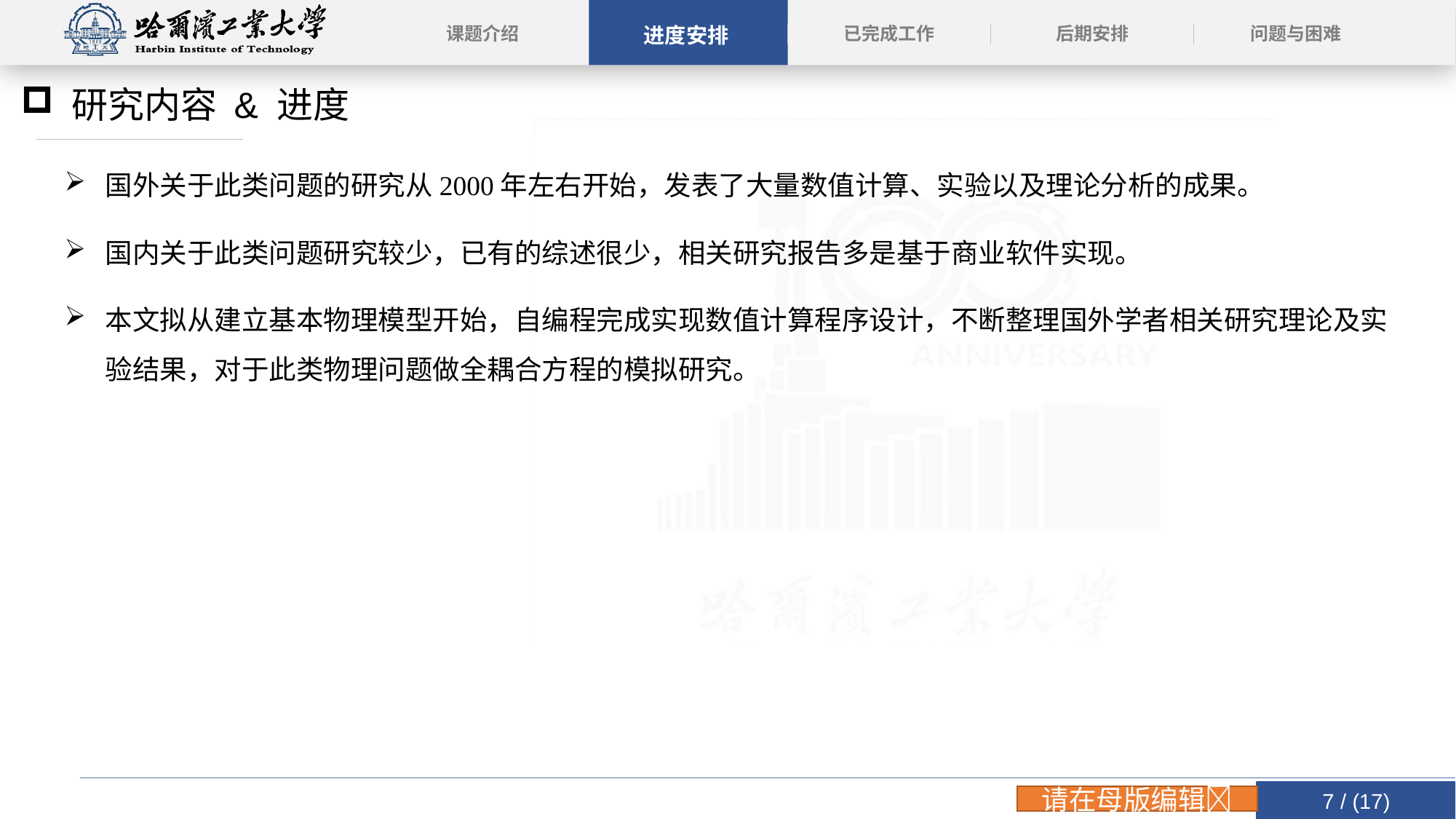

研究内容 & 进度
国外关于此类问题的研究从2000年左右开始，发表了大量数值计算、实验以及理论分析的成果。
国内关于此类问题研究较少，已有的综述很少，相关研究报告多是基于商业软件实现。
本文拟从建立基本物理模型开始，自编程完成实现数值计算程序设计，不断整理国外学者相关研究理论及实验结果，对于此类物理问题做全耦合方程的模拟研究。